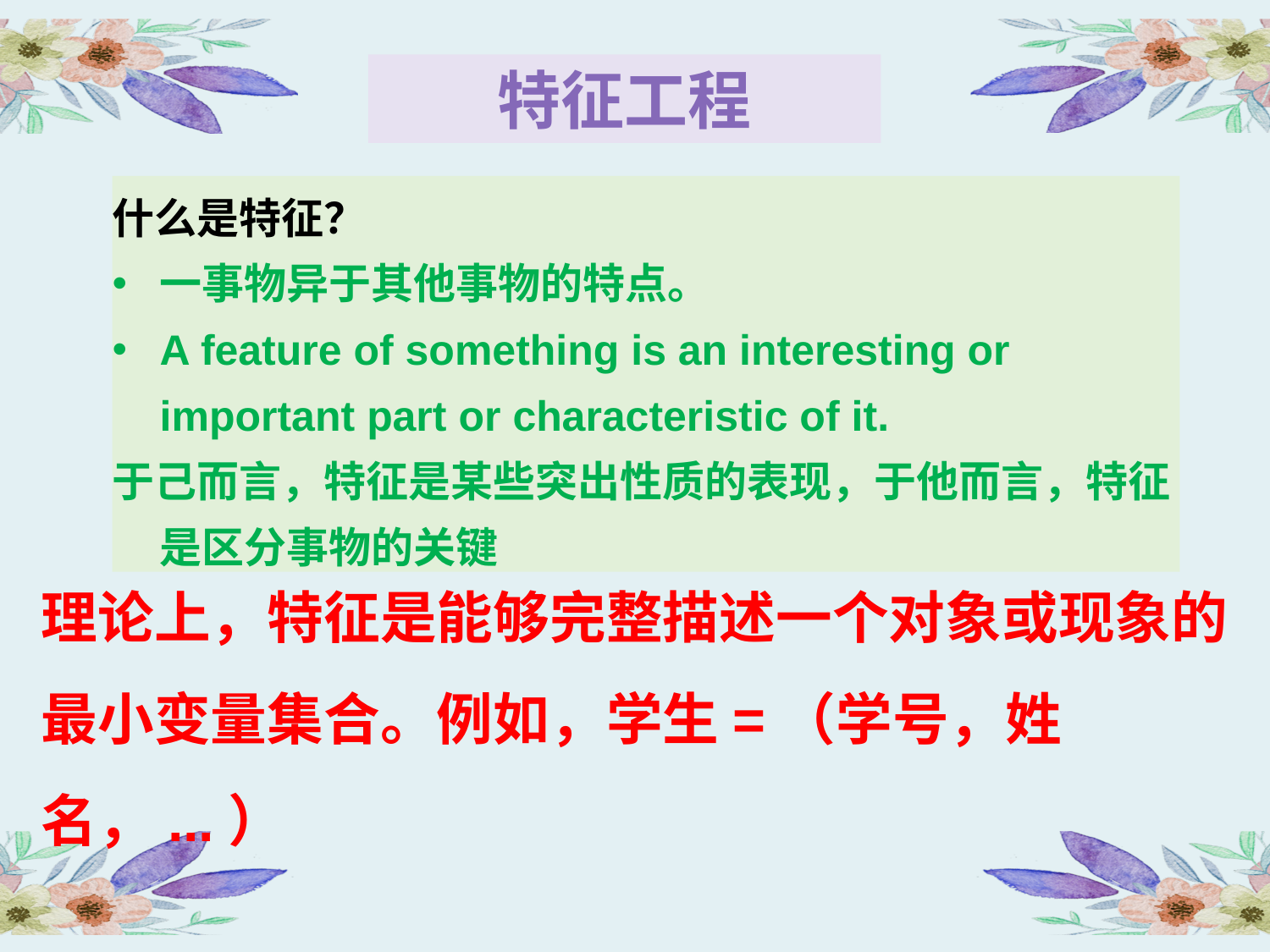

特征工程
什么是特征？
一事物异于其他事物的特点。
A feature of something is an interesting or important part or characteristic of it.
于己而言，特征是某些突出性质的表现，于他而言，特征是区分事物的关键
理论上，特征是能够完整描述一个对象或现象的最小变量集合。例如，学生=（学号，姓名，...）